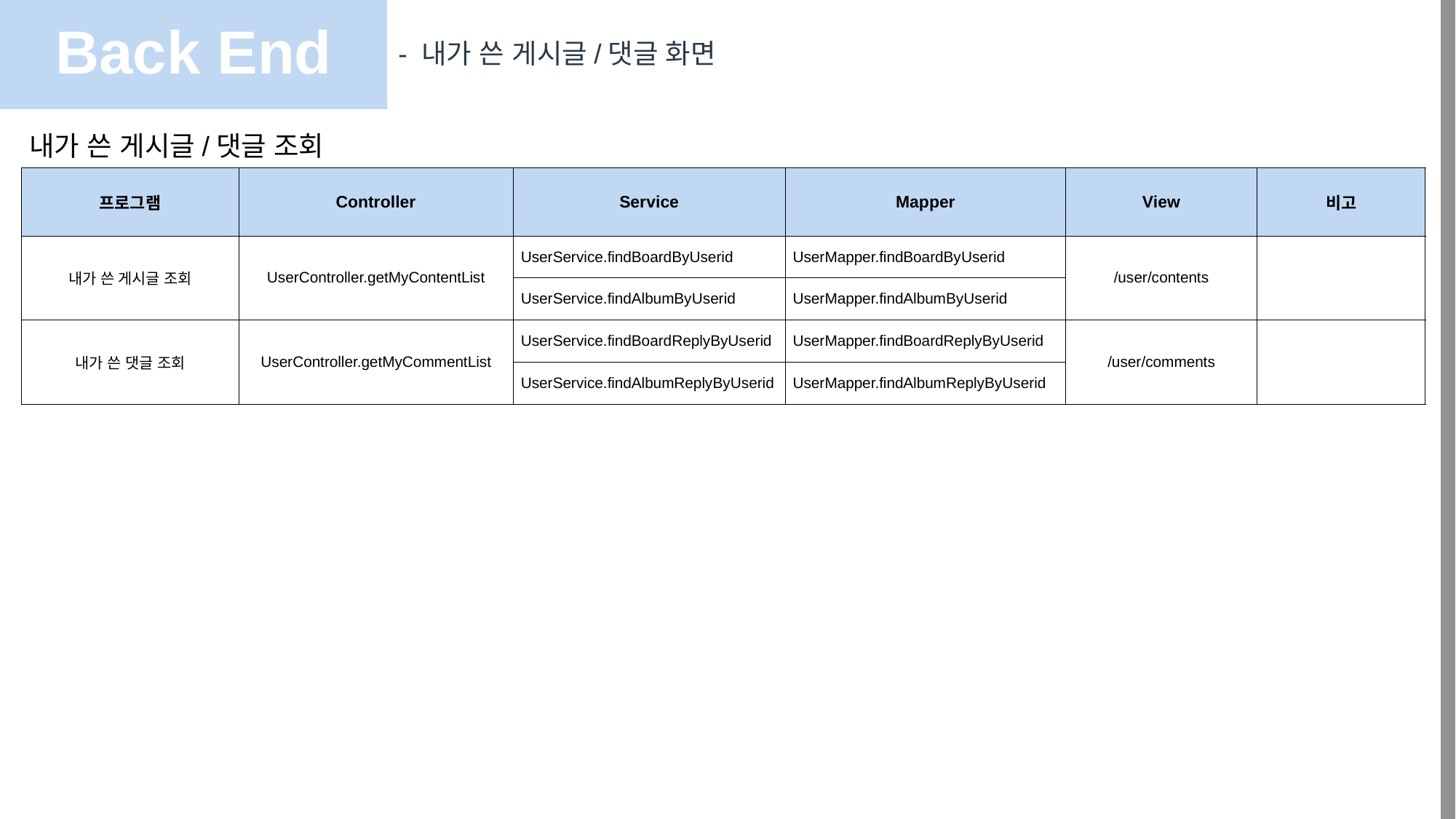

Back End
- 내가 쓴 게시글/댓글 화면
내가 쓴 게시글/댓글 조회
| 프로그램 | Controller | Service | Mapper | View | 비고 |
| --- | --- | --- | --- | --- | --- |
| 내가 쓴 게시글 조회 | UserController.getMyContentList | UserService.findBoardByUserid | UserMapper.findBoardByUserid | /user/contents |  |
|  |  | UserService.findAlbumByUserid | UserMapper.findAlbumByUserid |  |  |
| 내가 쓴 댓글 조회 | UserController.getMyCommentList | UserService.findBoardReplyByUserid | UserMapper.findBoardReplyByUserid | /user/comments |  |
|  |  | UserService.findAlbumReplyByUserid | UserMapper.findAlbumReplyByUserid |  |  |